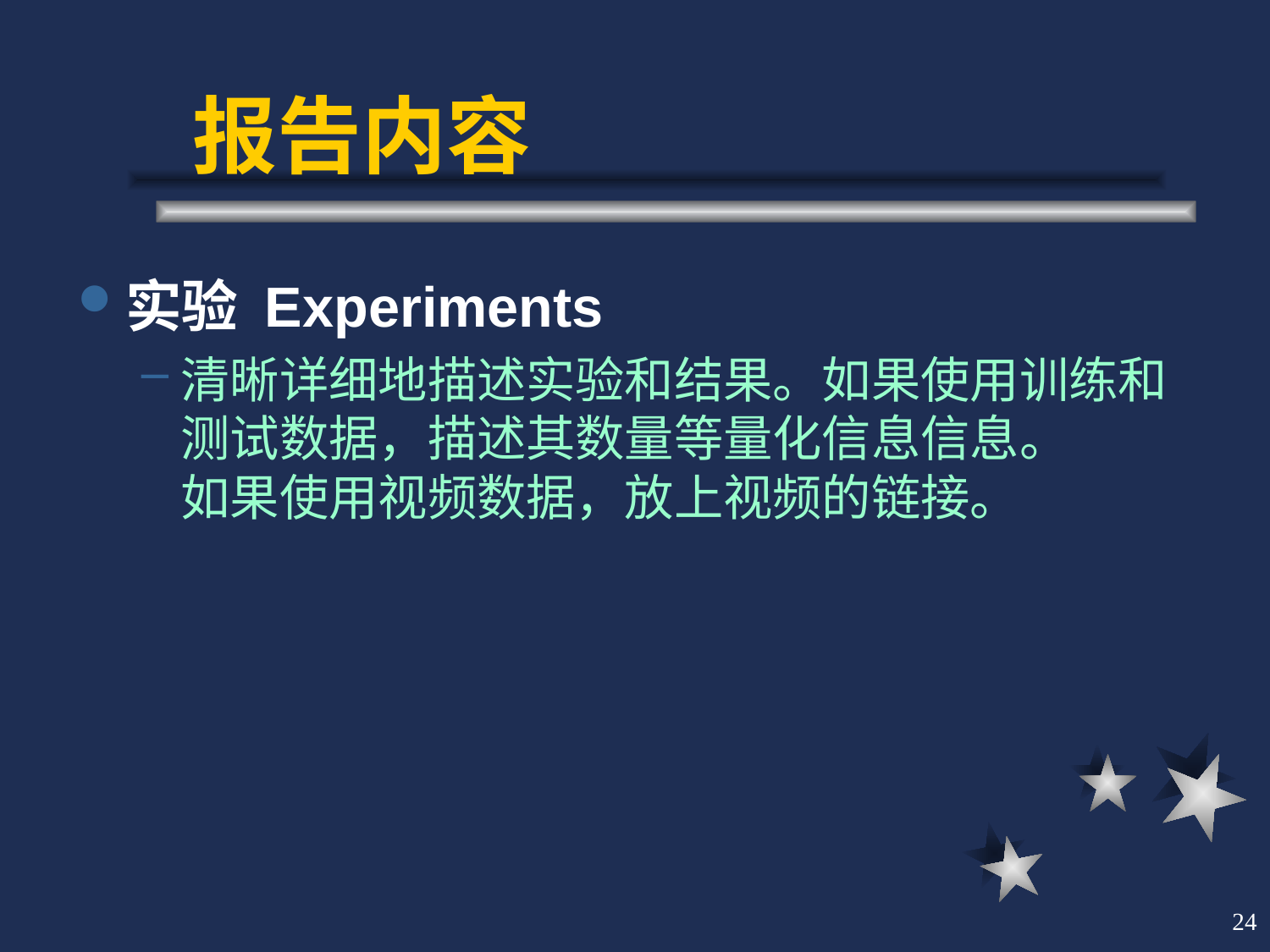

# 报告内容
实验 Experiments
清晰详细地描述实验和结果。如果使用训练和测试数据，描述其数量等量化信息信息。
如果使用视频数据，放上视频的链接。
24